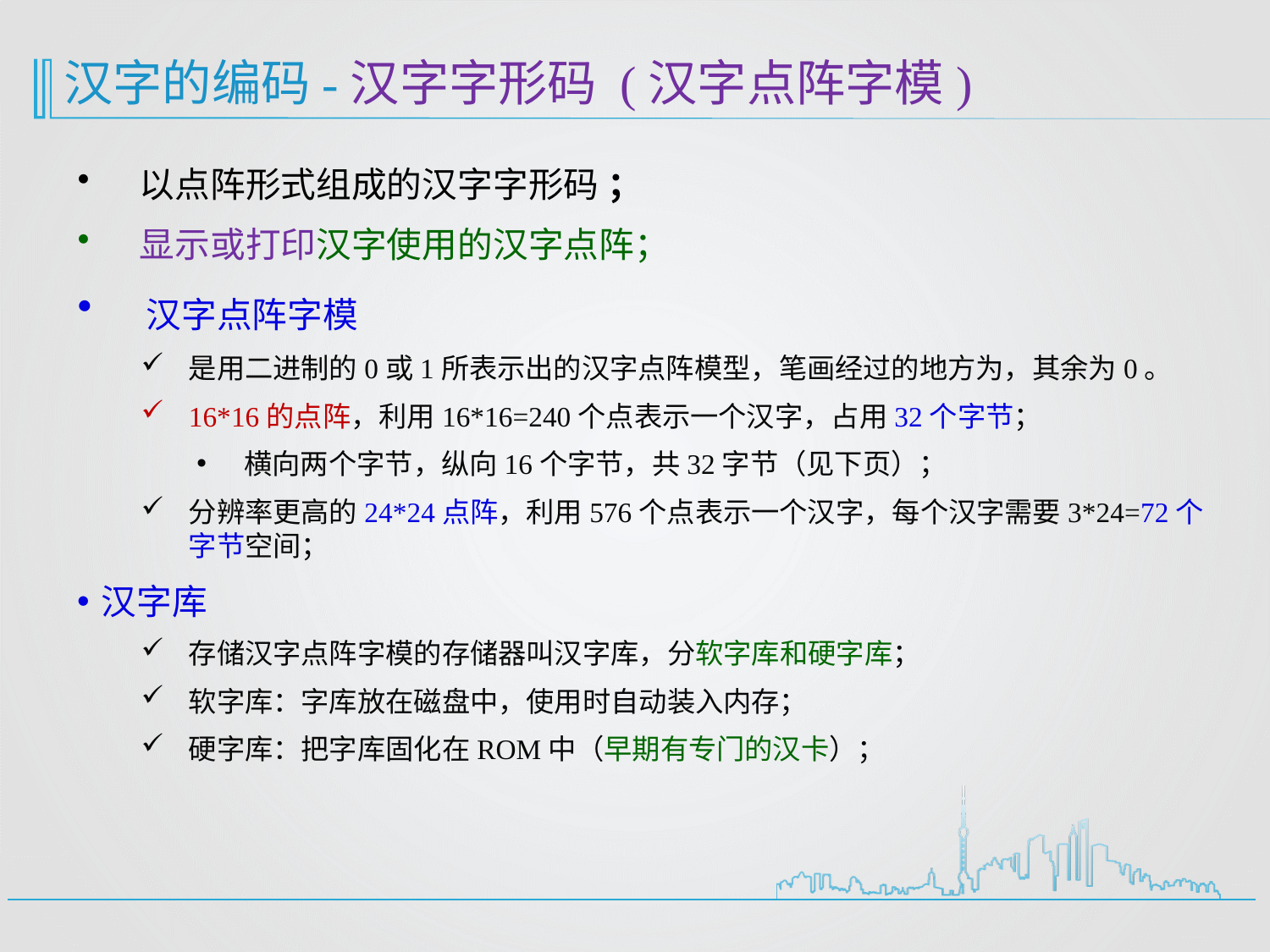

汉字的编码-汉字字形码 (汉字点阵字模)
   以点阵形式组成的汉字字形码 ；
   显示或打印汉字使用的汉字点阵；
   汉字点阵字模
是用二进制的0或1所表示出的汉字点阵模型，笔画经过的地方为，其余为0。
16*16的点阵，利用16*16=240个点表示一个汉字，占用32个字节；
横向两个字节，纵向16个字节，共32字节（见下页）；
分辨率更高的24*24点阵，利用576个点表示一个汉字，每个汉字需要3*24=72个字节空间；
汉字库
存储汉字点阵字模的存储器叫汉字库，分软字库和硬字库；
软字库：字库放在磁盘中，使用时自动装入内存；
硬字库：把字库固化在ROM中（早期有专门的汉卡）；